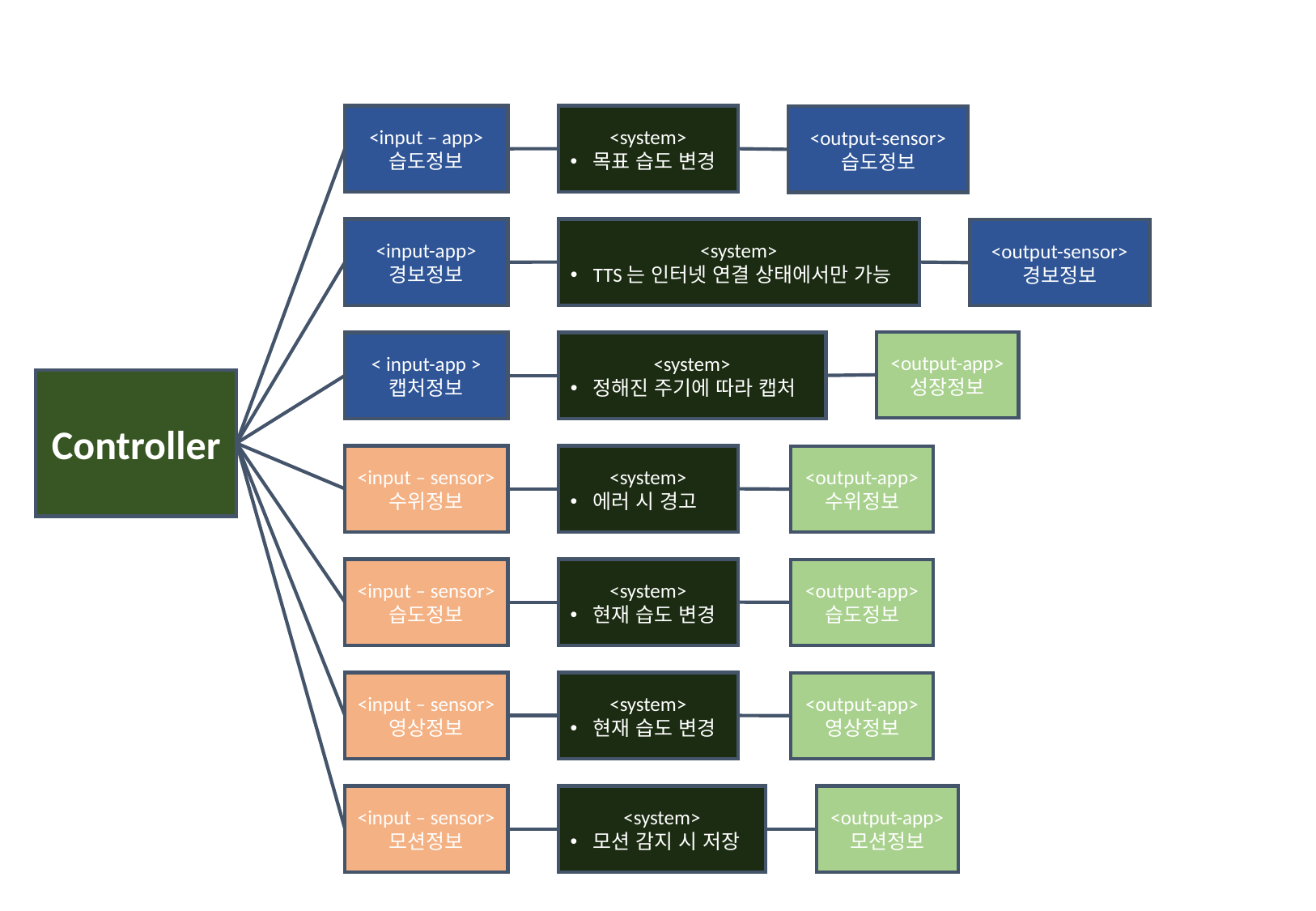

<system>
목표 습도 변경
<input – app>
습도정보
<output-sensor>
습도정보
<system>
TTS는 인터넷 연결 상태에서만 가능
<input-app>
경보정보
<output-sensor>
경보정보
<output-app>
성장정보
<system>
정해진 주기에 따라 캡처
< input-app >
캡처정보
Controller
<system>
에러 시 경고
<input – sensor>
수위정보
<output-app>
수위정보
<system>
현재 습도 변경
<input – sensor>
습도정보
<output-app>
습도정보
<system>
현재 습도 변경
<input – sensor>
영상정보
<output-app>
영상정보
<input – sensor>
모션정보
<system>
모션 감지 시 저장
<output-app>
모션정보